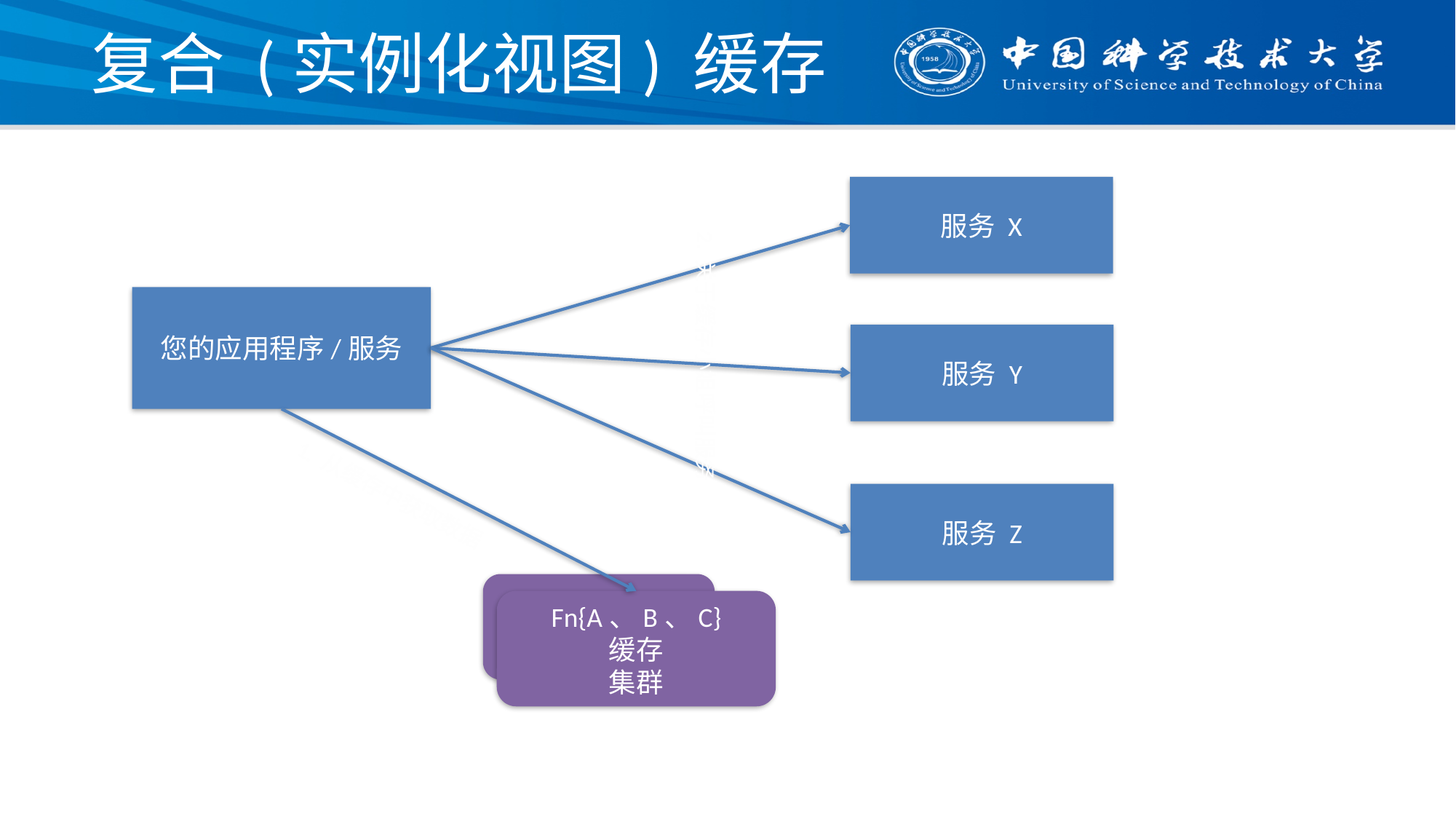

# 复合 (实例化视图) 缓存
服务 X
您的应用程序/服务
服务 Y
2. 关于缓存小姐呼叫服务
服务 Z
1. 从缓存中获取数据
缓存
集群
Fn{A、B、C}
缓存
集群